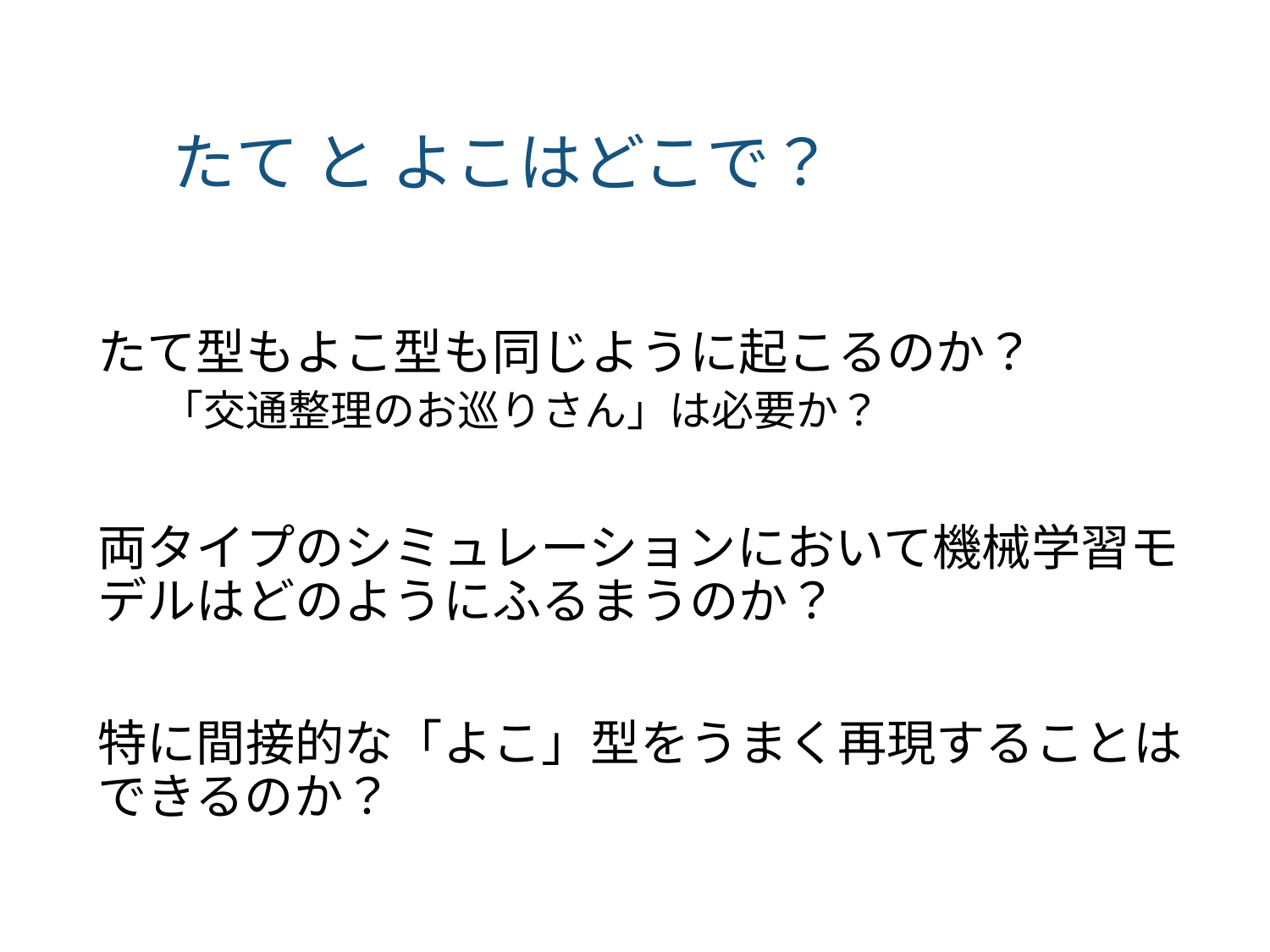

# たて と よこはどこで？

たて型もよこ型も同じように起こるのか？
「交通整理のお巡りさん」は必要か？

両タイプのシミュレーションにおいて機械学習モデルはどのようにふるまうのか？

特に間接的な「よこ」型をうまく再現することはできるのか？